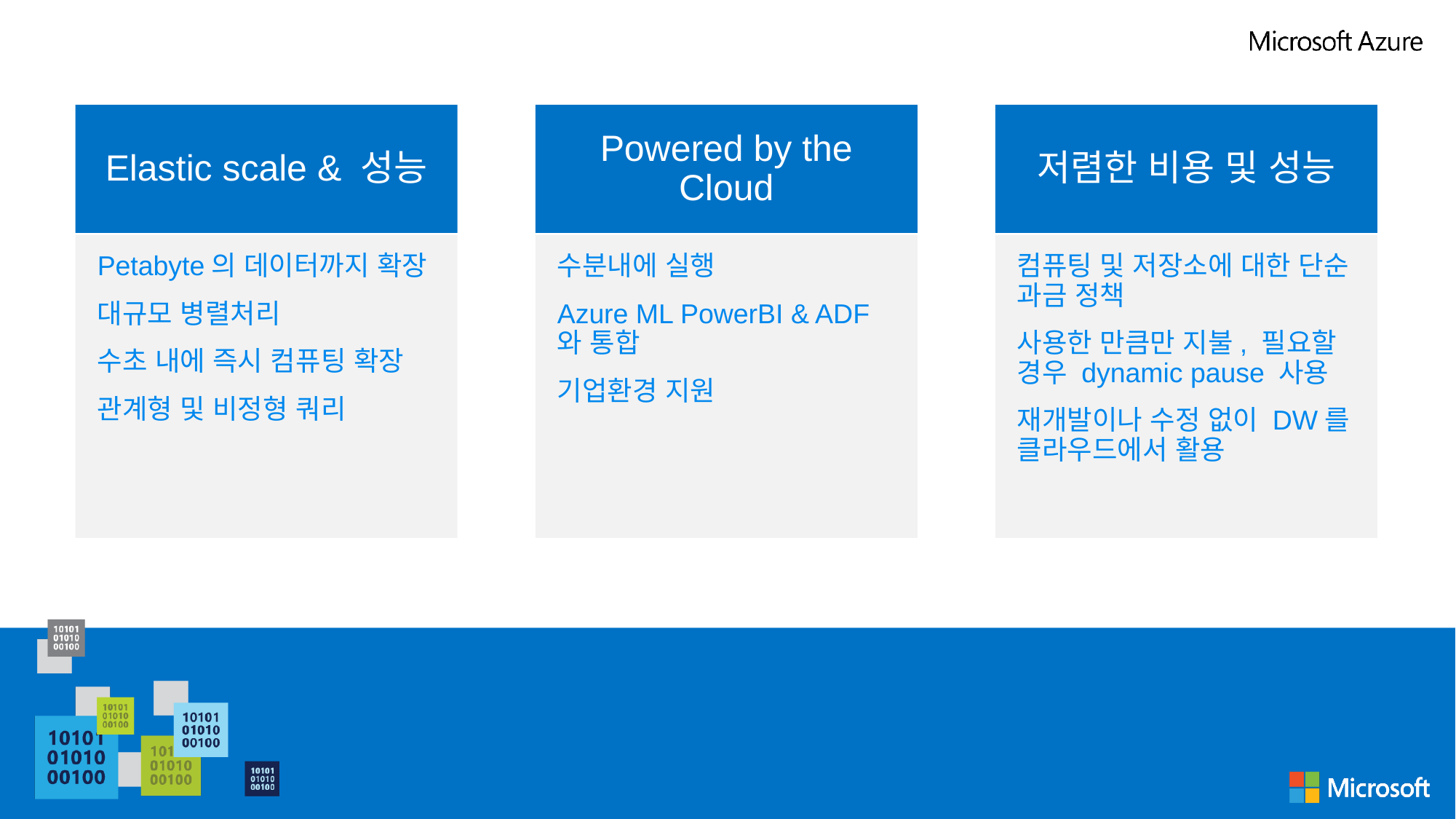

Elastic scale & 성능
Powered by the Cloud
저렴한 비용 및 성능

Petabyte의 데이터까지 확장
대규모 병렬처리
수초 내에 즉시 컴퓨팅 확장
관계형 및 비정형 쿼리
수분내에 실행
Azure ML PowerBI & ADF와 통합
기업환경 지원

컴퓨팅 및 저장소에 대한 단순 과금 정책
사용한 만큼만 지불, 필요할 경우 dynamic pause 사용
재개발이나 수정 없이 DW를 클라우드에서 활용